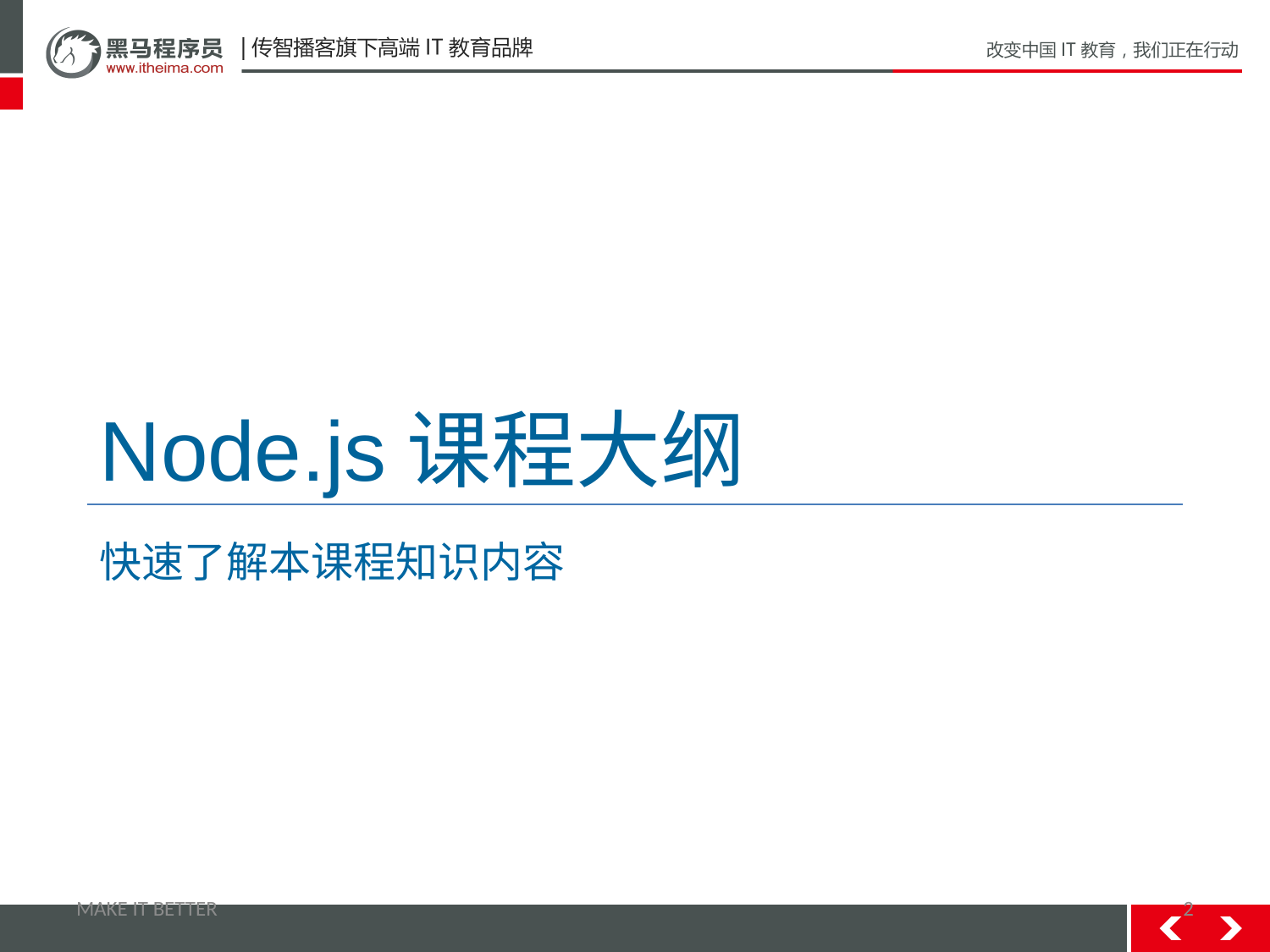

# Node.js课程大纲
快速了解本课程知识内容
MAKE IT BETTER
2